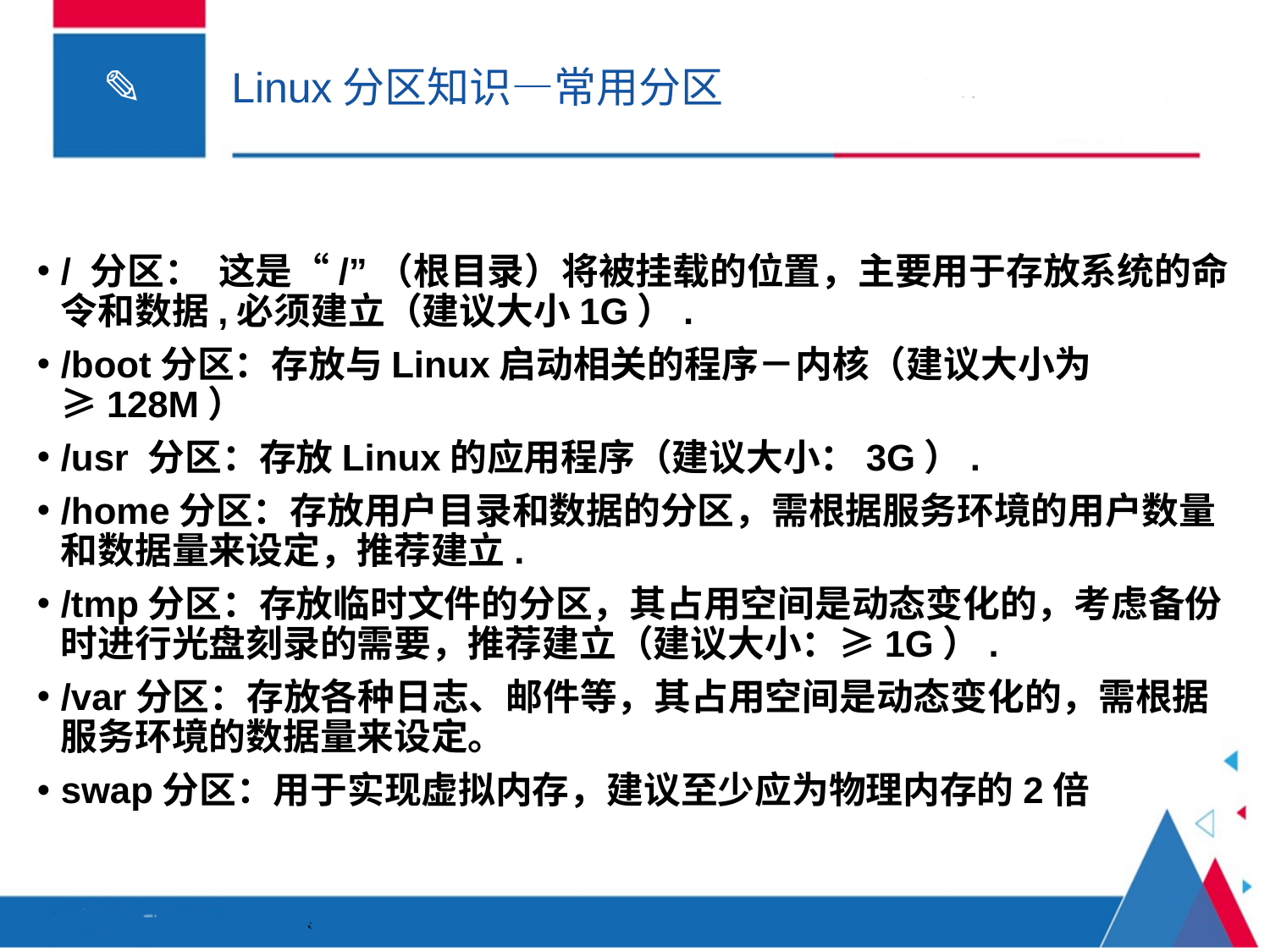

# Linux分区知识—常用分区
/ 分区：  这是“/”（根目录）将被挂载的位置，主要用于存放系统的命令和数据,必须建立（建议大小1G）.
/boot分区：存放与Linux启动相关的程序－内核（建议大小为≥128M）
/usr 分区：存放Linux的应用程序（建议大小：3G）.
/home分区：存放用户目录和数据的分区，需根据服务环境的用户数量和数据量来设定，推荐建立.
/tmp分区：存放临时文件的分区，其占用空间是动态变化的，考虑备份时进行光盘刻录的需要，推荐建立（建议大小：≥1G）.
/var分区：存放各种日志、邮件等，其占用空间是动态变化的，需根据服务环境的数据量来设定。
swap分区：用于实现虚拟内存，建议至少应为物理内存的2倍